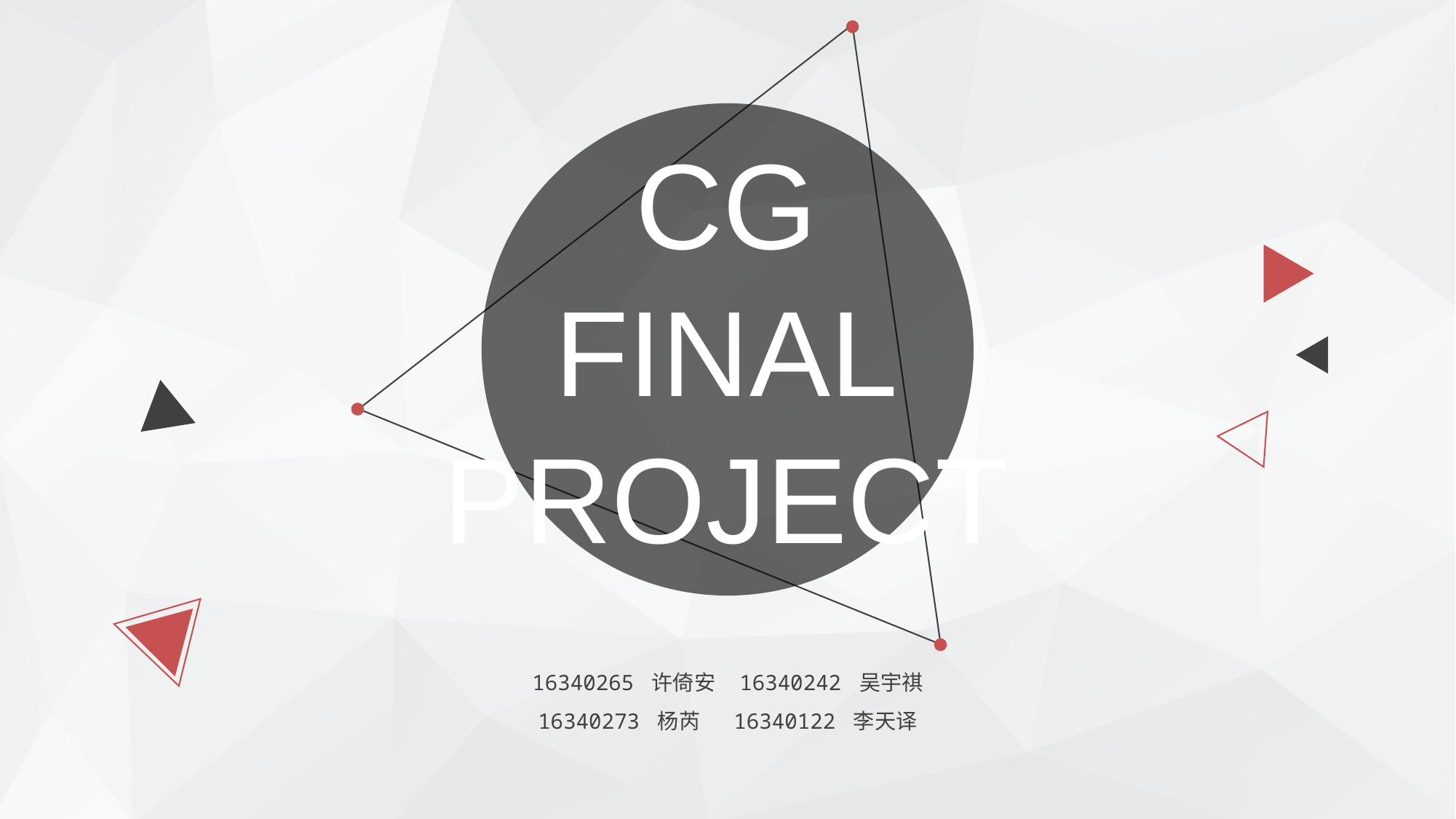

CG
FINAL
PROJECT

16340265 许倚安    16340242 吴宇祺
16340273 杨芮      16340122 李天译